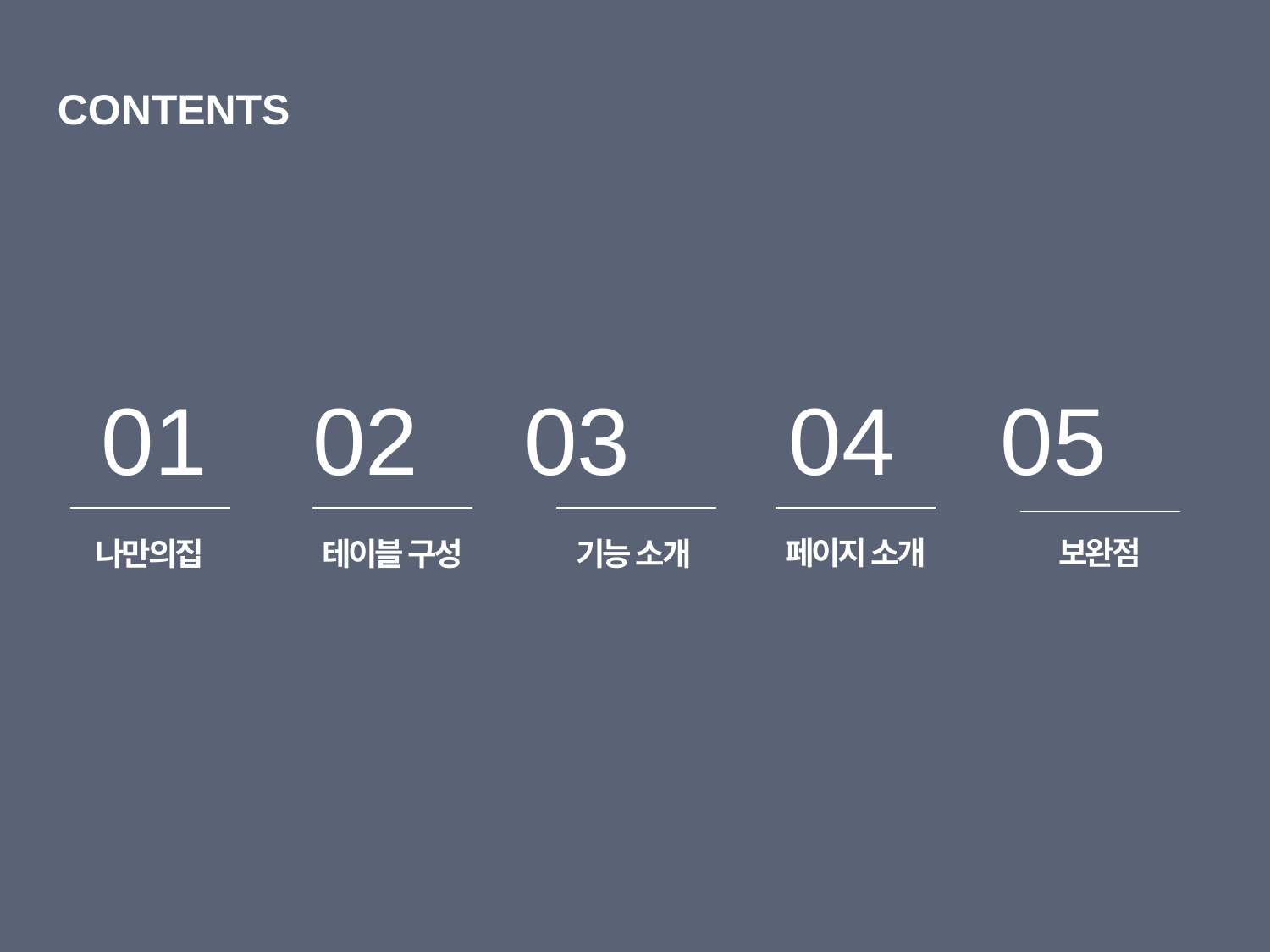

CONTENTS
01    02    03	  04    05
페이지 소개
보완점
나만의집
테이블 구성
기능 소개